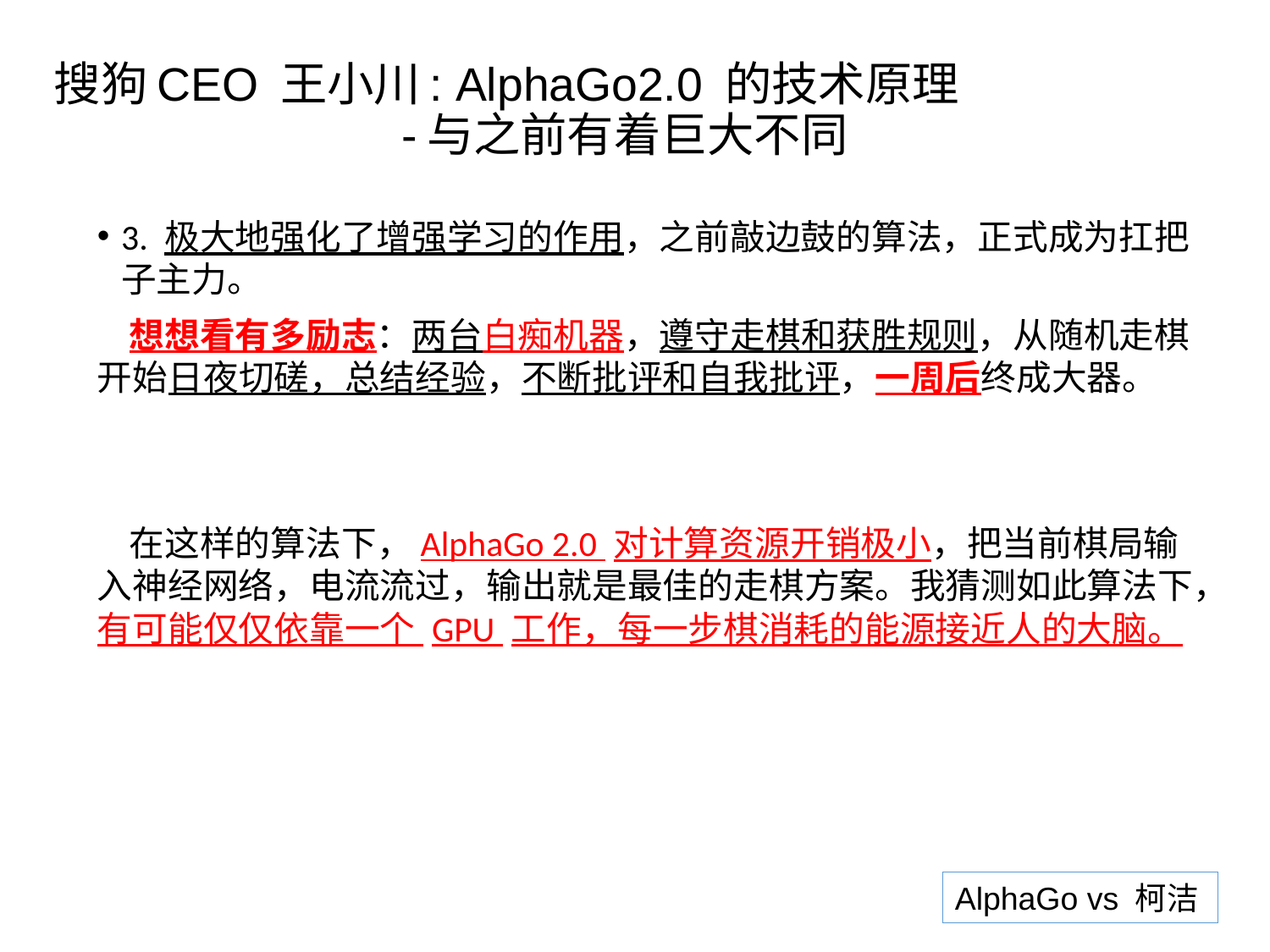

# 搜狗CEO 王小川: AlphaGo2.0 的技术原理 -与之前有着巨大不同
3. 极大地强化了增强学习的作用，之前敲边鼓的算法，正式成为扛把子主力。
   想想看有多励志：两台白痴机器，遵守走棋和获胜规则，从随机走棋开始日夜切磋，总结经验，不断批评和自我批评，一周后终成大器。

   在这样的算法下，AlphaGo 2.0 对计算资源开销极小，把当前棋局输入神经网络，电流流过，输出就是最佳的走棋方案。我猜测如此算法下，有可能仅仅依靠一个 GPU 工作，每一步棋消耗的能源接近人的大脑。

AlphaGo vs 柯洁